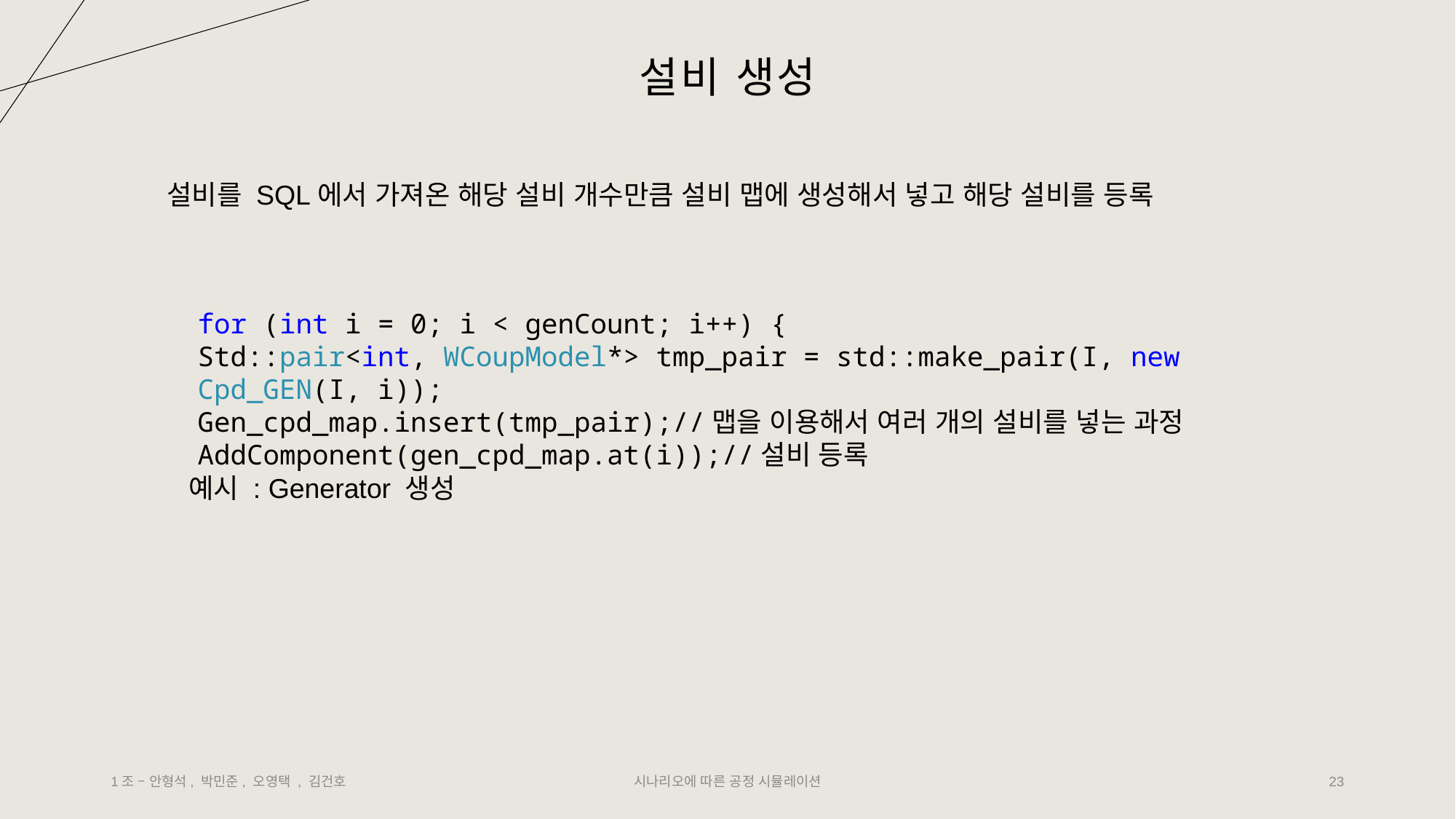

# 설비 생성
설비를 SQL에서 가져온 해당 설비 개수만큼 설비 맵에 생성해서 넣고 해당 설비를 등록
for (int i = 0; i < genCount; i++) {
Std::pair<int, WCoupModel*> tmp_pair = std::make_pair(I, new Cpd_GEN(I, i));
Gen_cpd_map.insert(tmp_pair);//맵을 이용해서 여러 개의 설비를 넣는 과정
AddComponent(gen_cpd_map.at(i));//설비 등록
예시 : Generator 생성
1조 – 안형석, 박민준, 오영택 , 김건호
시나리오에 따른 공정 시뮬레이션
23